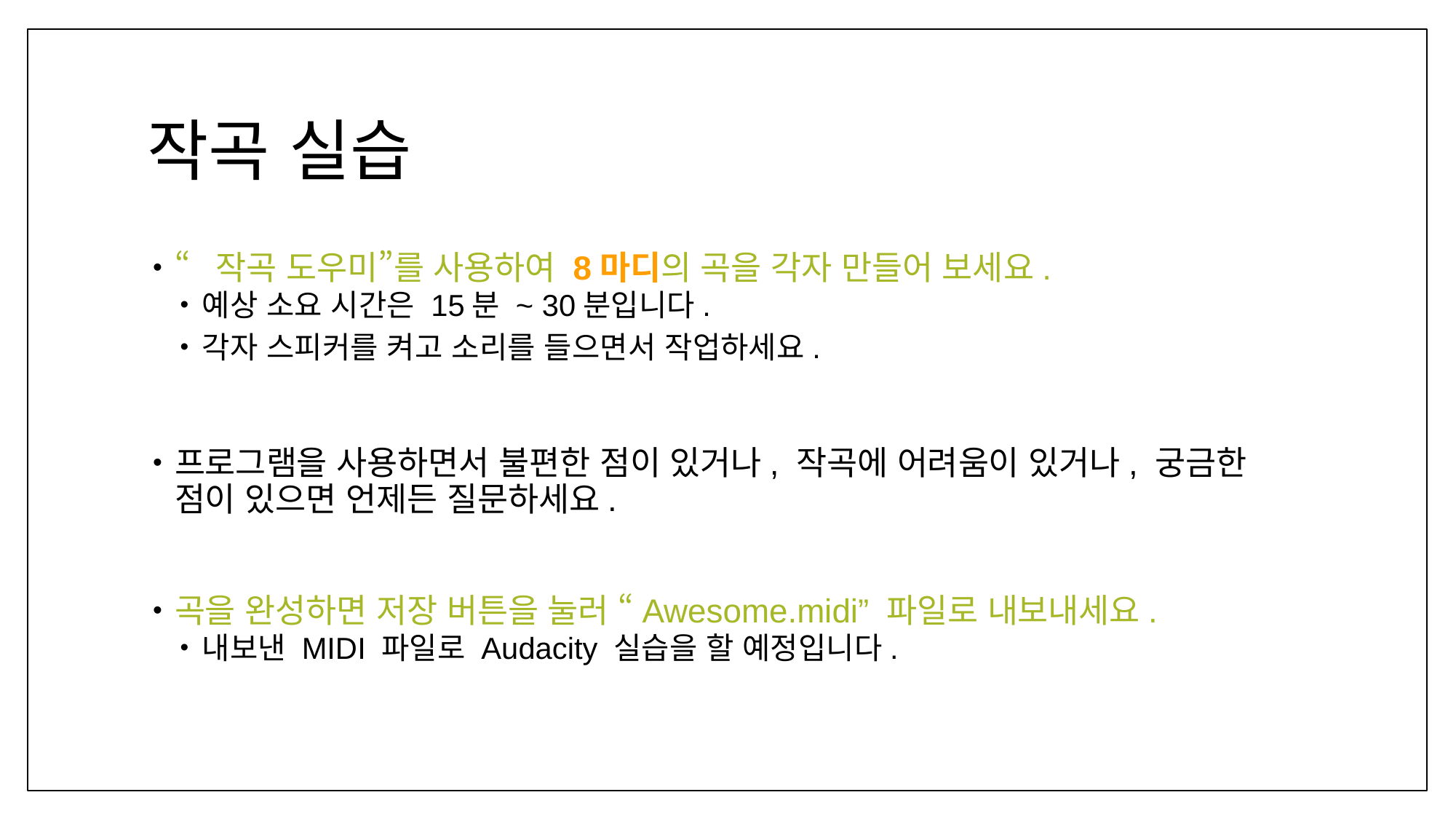

# 작곡 실습
“작곡 도우미”를 사용하여 8마디의 곡을 각자 만들어 보세요.
예상 소요 시간은 15분 ~ 30분입니다.
각자 스피커를 켜고 소리를 들으면서 작업하세요.

프로그램을 사용하면서 불편한 점이 있거나, 작곡에 어려움이 있거나, 궁금한 점이 있으면 언제든 질문하세요.

곡을 완성하면 저장 버튼을 눌러 “Awesome.midi” 파일로 내보내세요.
내보낸 MIDI 파일로 Audacity 실습을 할 예정입니다.